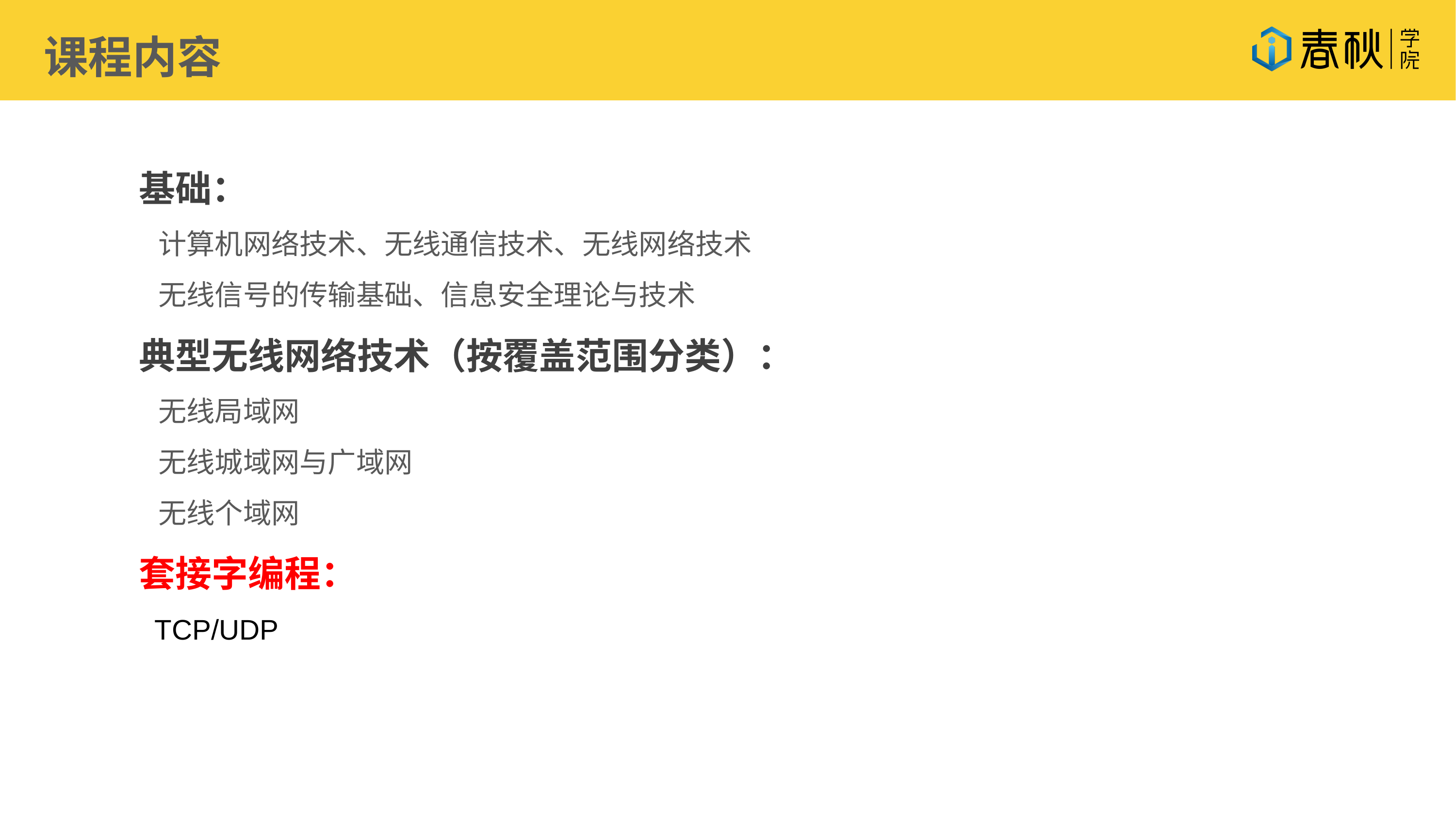

课程内容
基础：
  计算机网络技术、无线通信技术、无线网络技术
  无线信号的传输基础、信息安全理论与技术
典型无线网络技术（按覆盖范围分类）：
  无线局域网
  无线城域网与广域网
  无线个域网
套接字编程：
  TCP/UDP